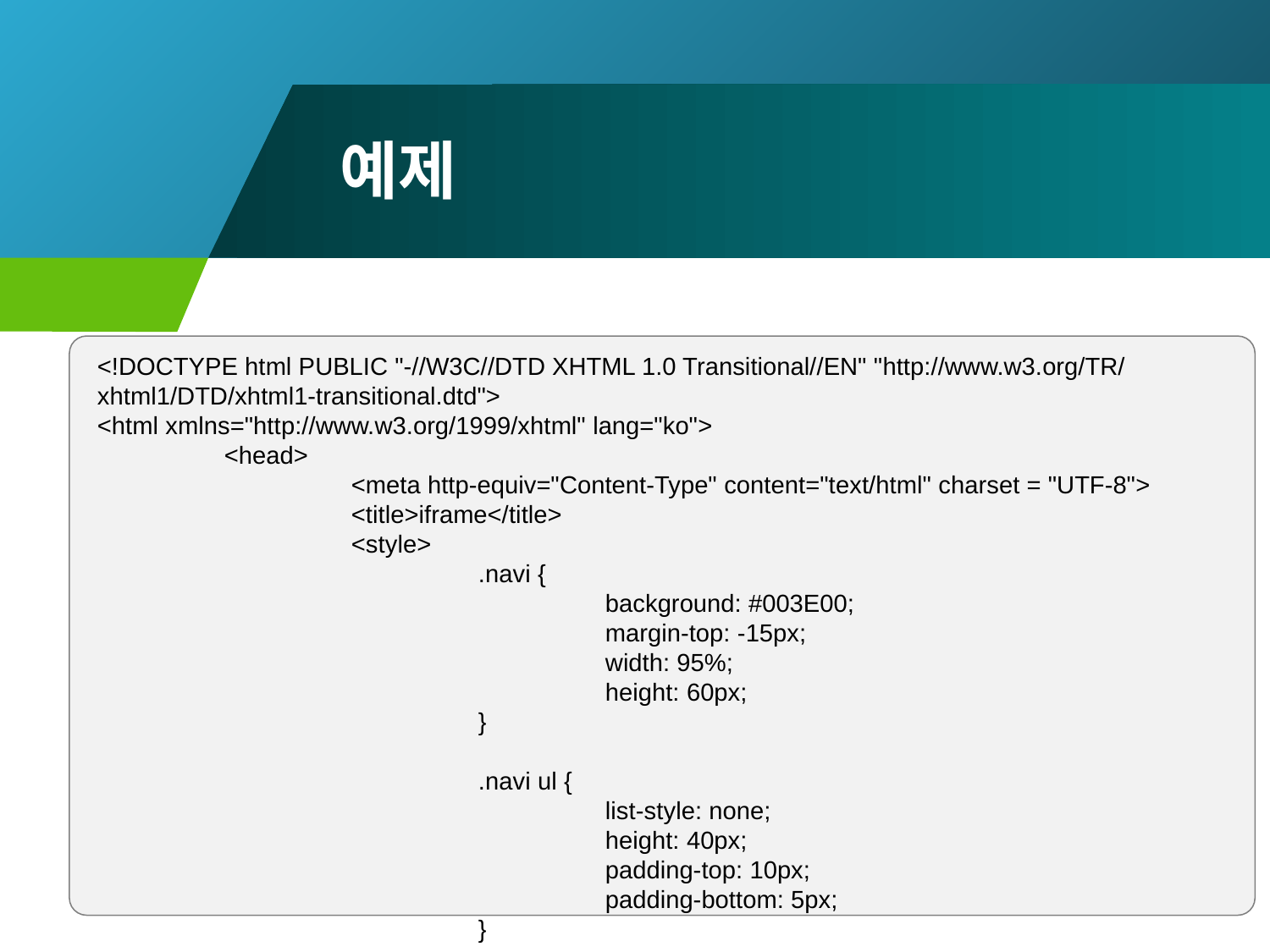

# 예제

<!DOCTYPE html PUBLIC "-//W3C//DTD XHTML 1.0 Transitional//EN" "http://www.w3.org/TR/xhtml1/DTD/xhtml1-transitional.dtd">
<html xmlns="http://www.w3.org/1999/xhtml" lang="ko">
	<head>
		<meta http-equiv="Content-Type" content="text/html" charset = "UTF-8">
		<title>iframe</title>
		<style>
			.navi {
				background: #003E00;
				margin-top: -15px;
				width: 95%;
				height: 60px;
			}

			.navi ul {
				list-style: none;
				height: 40px;
				padding-top: 10px;
				padding-bottom: 5px;
			}